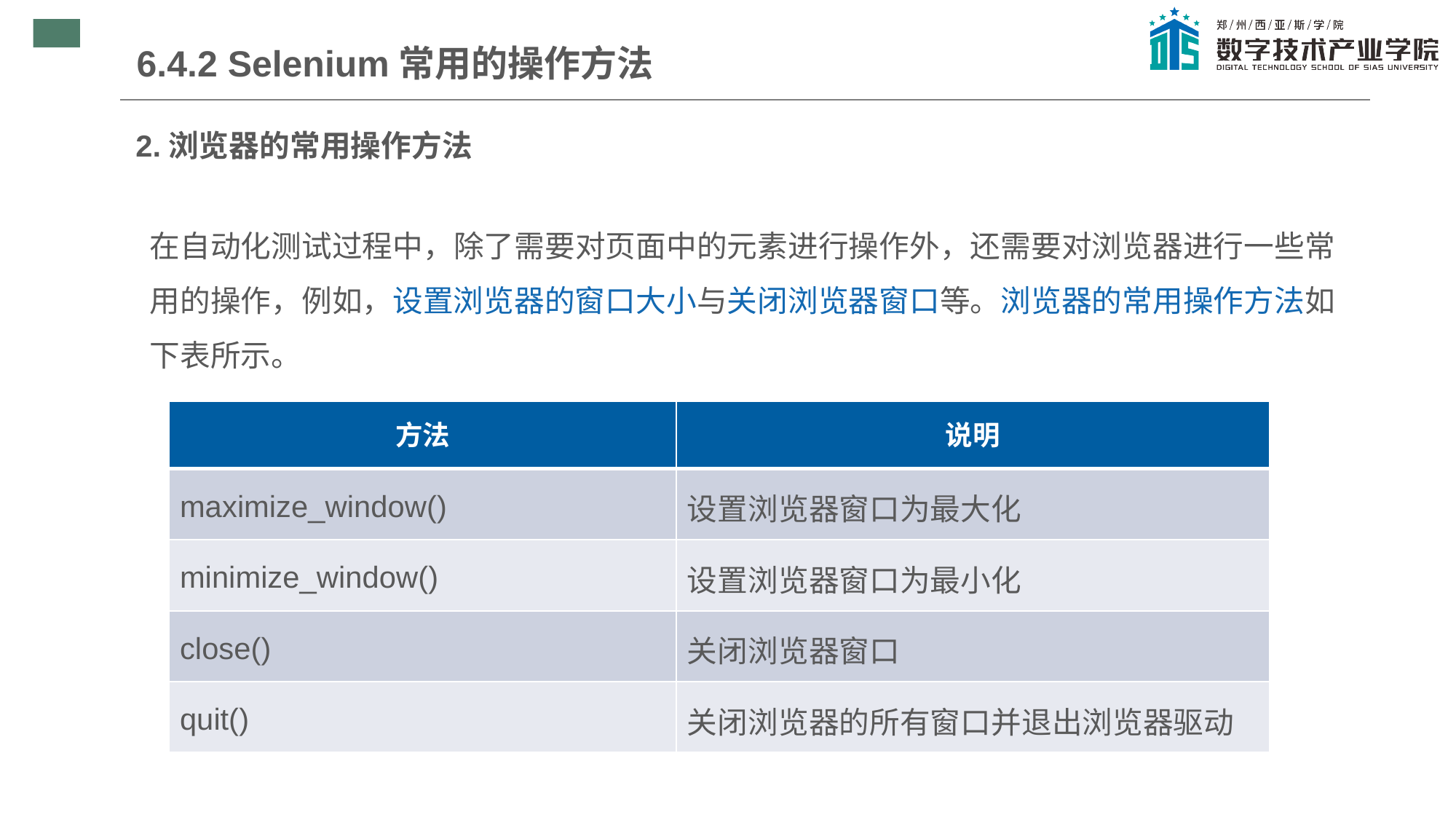

6.4.2 Selenium常用的操作方法
2.浏览器的常用操作方法
在自动化测试过程中，除了需要对页面中的元素进行操作外，还需要对浏览器进行一些常用的操作，例如，设置浏览器的窗口大小与关闭浏览器窗口等。浏览器的常用操作方法如下表所示。
| 方法 | 说明 |
| --- | --- |
| maximize\_window() | 设置浏览器窗口为最大化 |
| minimize\_window() | 设置浏览器窗口为最小化 |
| close() | 关闭浏览器窗口 |
| quit() | 关闭浏览器的所有窗口并退出浏览器驱动 |